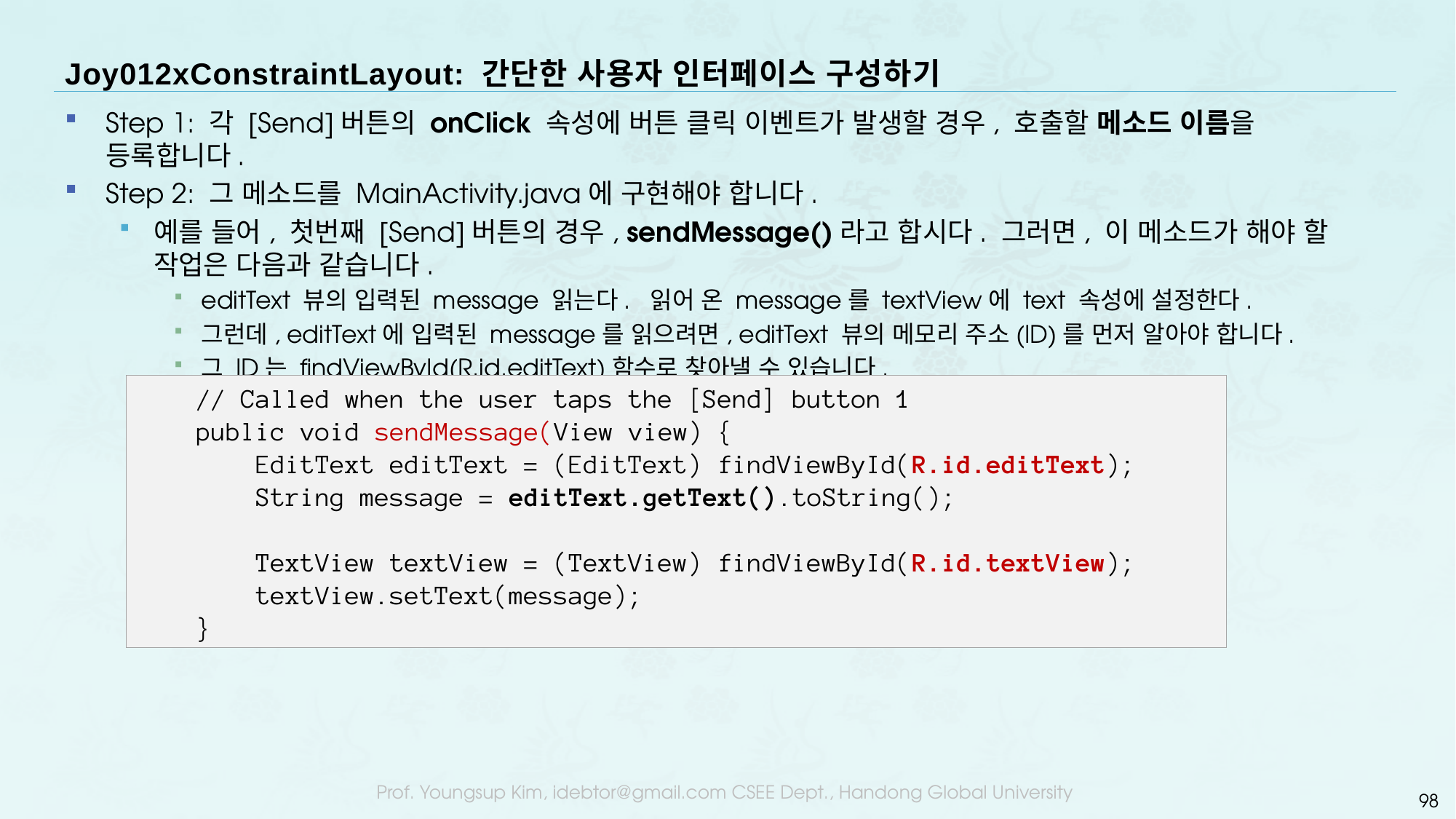

# Joy012xConstraintLayout: 간단한 사용자 인터페이스 구성하기
Step 1: 각 [Send]버튼의 onClick 속성에 버튼 클릭 이벤트가 발생할 경우, 호출할 메소드 이름을 등록합니다.
Step 2: 그 메소드를 MainActivity.java에 구현해야 합니다.
예를 들어, 첫번째 [Send]버튼의 경우, sendMessage()라고 합시다. 그러면, 이 메소드가 해야 할 작업은 다음과 같습니다.
editText 뷰의 입력된 message 읽는다.  읽어 온 message를 textView에 text 속성에 설정한다.
그런데, editText에 입력된 message를 읽으려면, editText 뷰의 메모리 주소(ID)를 먼저 알아야 합니다.
그 ID는 findViewById(R.id.editText)함수로 찾아낼 수 있습니다.

    // Called when the user taps the [Send] button 1
    public void sendMessage(View view) {
        EditText editText = (EditText) findViewById(R.id.editText);
        String message = editText.getText().toString();

        TextView textView = (TextView) findViewById(R.id.textView);
        textView.setText(message);
    }
98